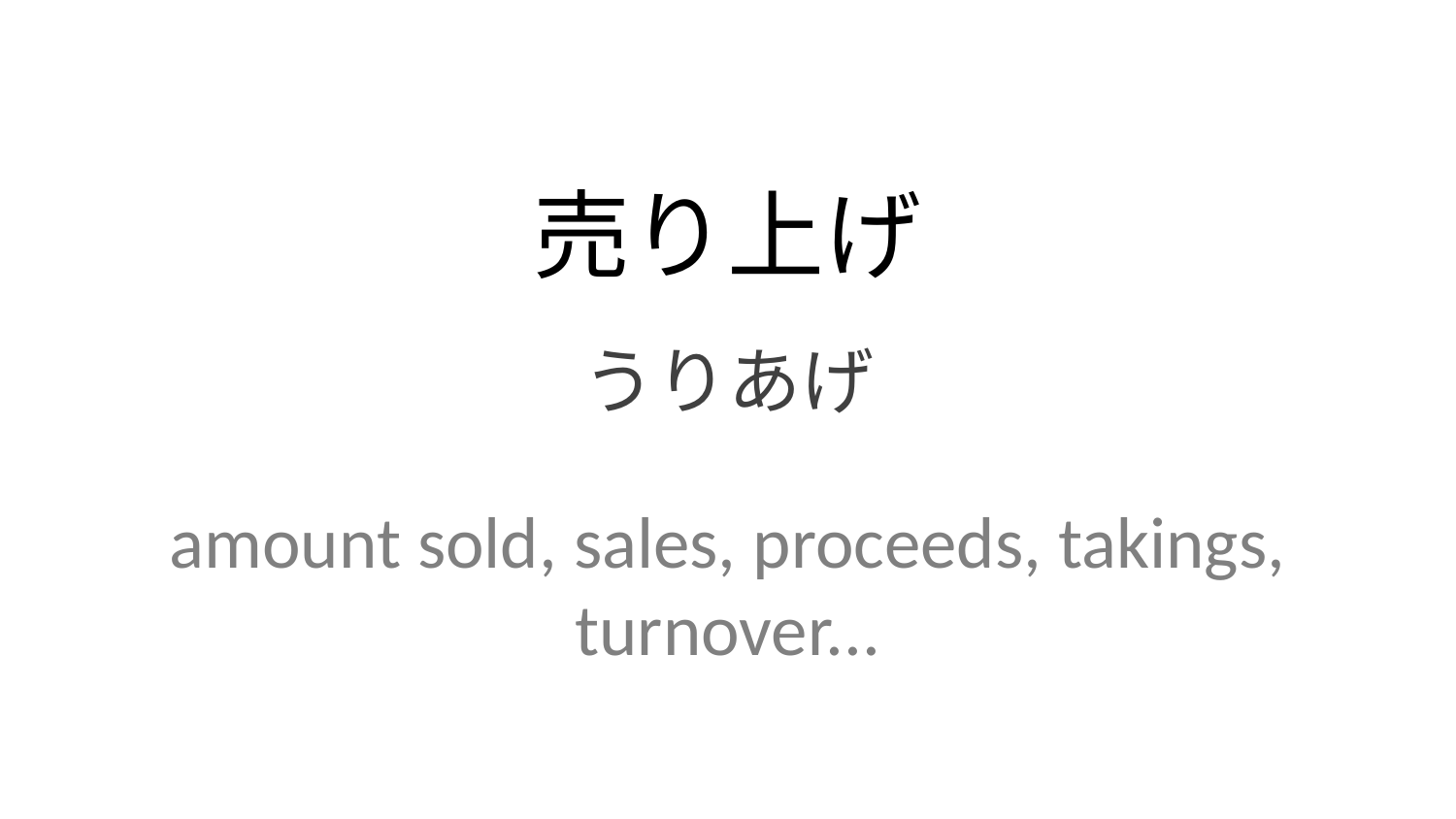

売り上げ

うりあげ
amount sold, sales, proceeds, takings, turnover...